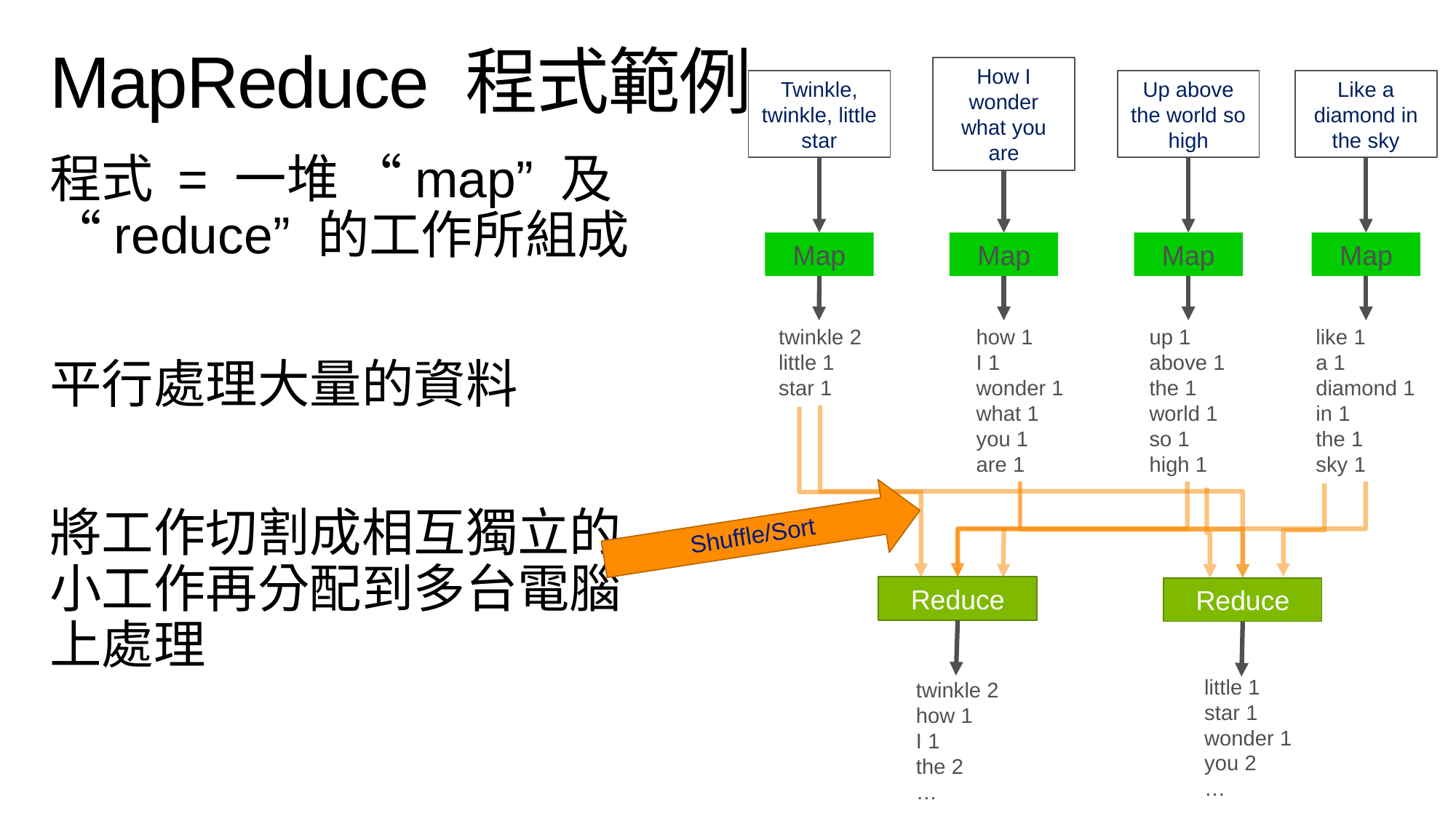

# MapReduce 程式範例
How I wonder what you are
Twinkle, twinkle, little star
Up above the world so high
Like a diamond in the sky
程式 = 一堆 “map” 及 “reduce” 的工作所組成

平行處理大量的資料

將工作切割成相互獨立的小工作再分配到多台電腦上處理
Map
Map
Map
Map
twinkle 2
little 1
star 1
how 1
I 1
wonder 1
what 1
you 1
are 1
up 1
above 1
the 1
world 1
so 1
high 1
like 1
a 1
diamond 1
in 1
the 1
sky 1
Shuffle/Sort
Reduce
Reduce
little 1
star 1
wonder 1
you 2
…
twinkle 2
how 1
I 1
the 2
…